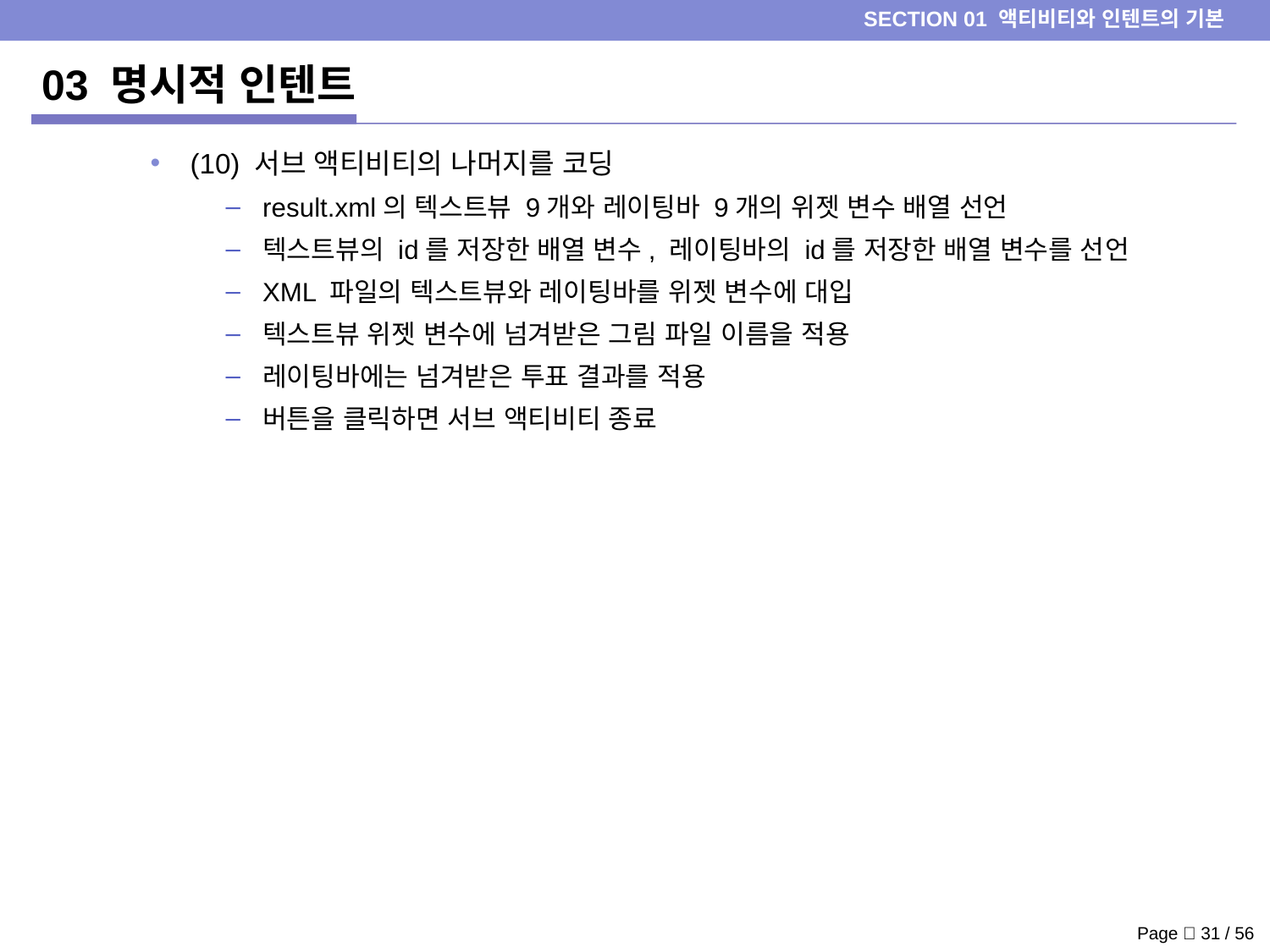

SECTION 01 액티비티와 인텐트의 기본
# 03 명시적 인텐트
(10) 서브 액티비티의 나머지를 코딩
result.xml의 텍스트뷰 9개와 레이팅바 9개의 위젯 변수 배열 선언
텍스트뷰의 id를 저장한 배열 변수, 레이팅바의 id를 저장한 배열 변수를 선언
XML 파일의 텍스트뷰와 레이팅바를 위젯 변수에 대입
텍스트뷰 위젯 변수에 넘겨받은 그림 파일 이름을 적용
레이팅바에는 넘겨받은 투표 결과를 적용
버튼을 클릭하면 서브 액티비티 종료